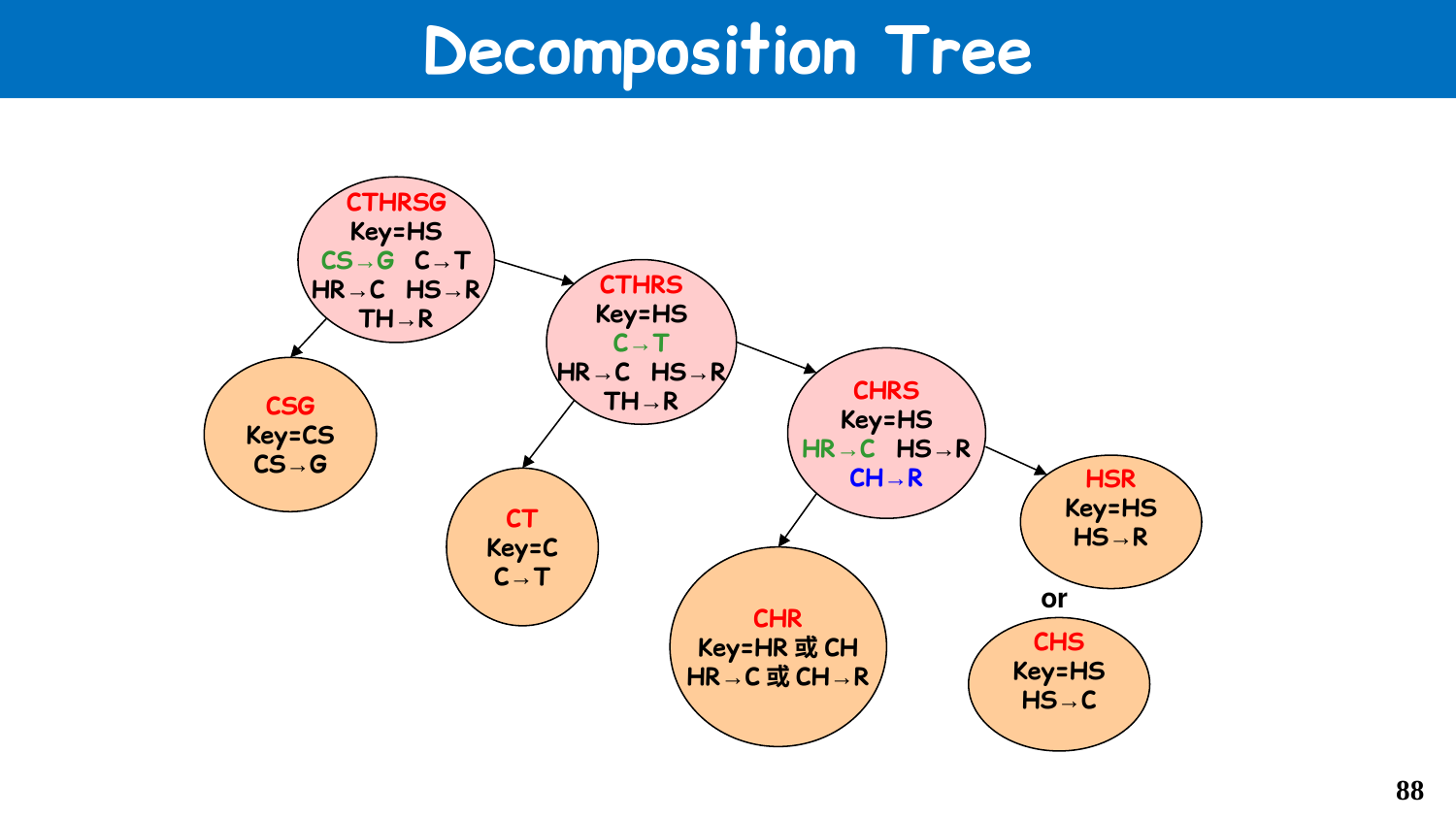

# Decomposition Tree
CTHRSG
Key=HS
CS→G  C→T
HR→C  HS→R
TH→R
CTHRS
Key=HS
C→T
HR→C  HS→R
TH→R
CHRS
Key=HS
HR→C  HS→R
CH→R
CSG
Key=CS
CS→G
HSR
Key=HS
HS→R

CT
Key=C
C→T
CHR
Key=HR或CH
HR→C或CH→R
or
CHS
Key=HS
HS→C